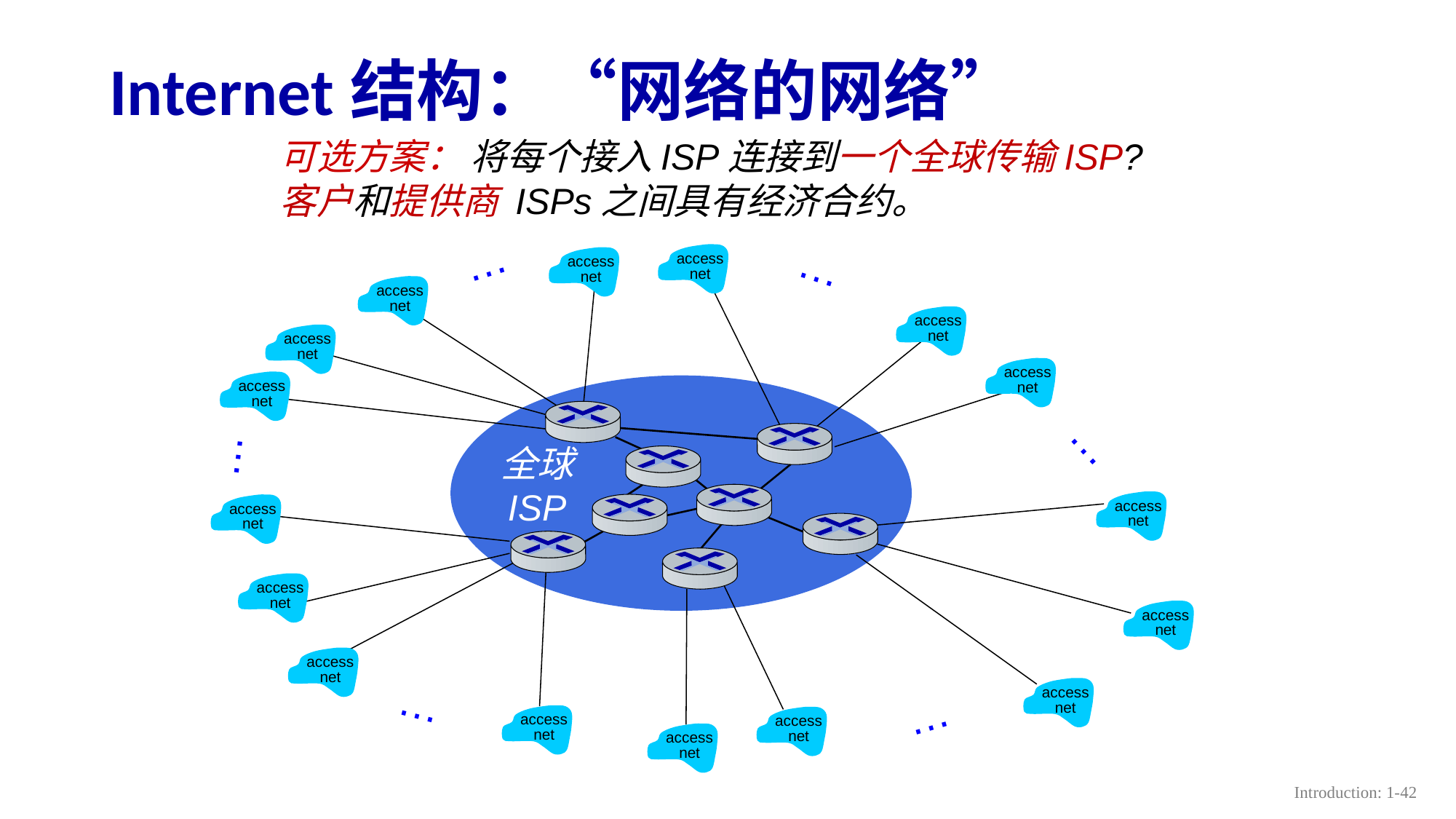

# Internet结构：“网络的网络”
可选方案： 将每个接入ISP连接到一个全球传输ISP?
客户和提供商 ISPs之间具有经济合约。
…
…

access
net

access
net

access
net

access
net

access
net

access
net

access
net
…
…

access
net

access
net

access
net

access
net

access
net

access
net
…

access
net

access
net
…

access
net

全球
ISP

Introduction: 1-42